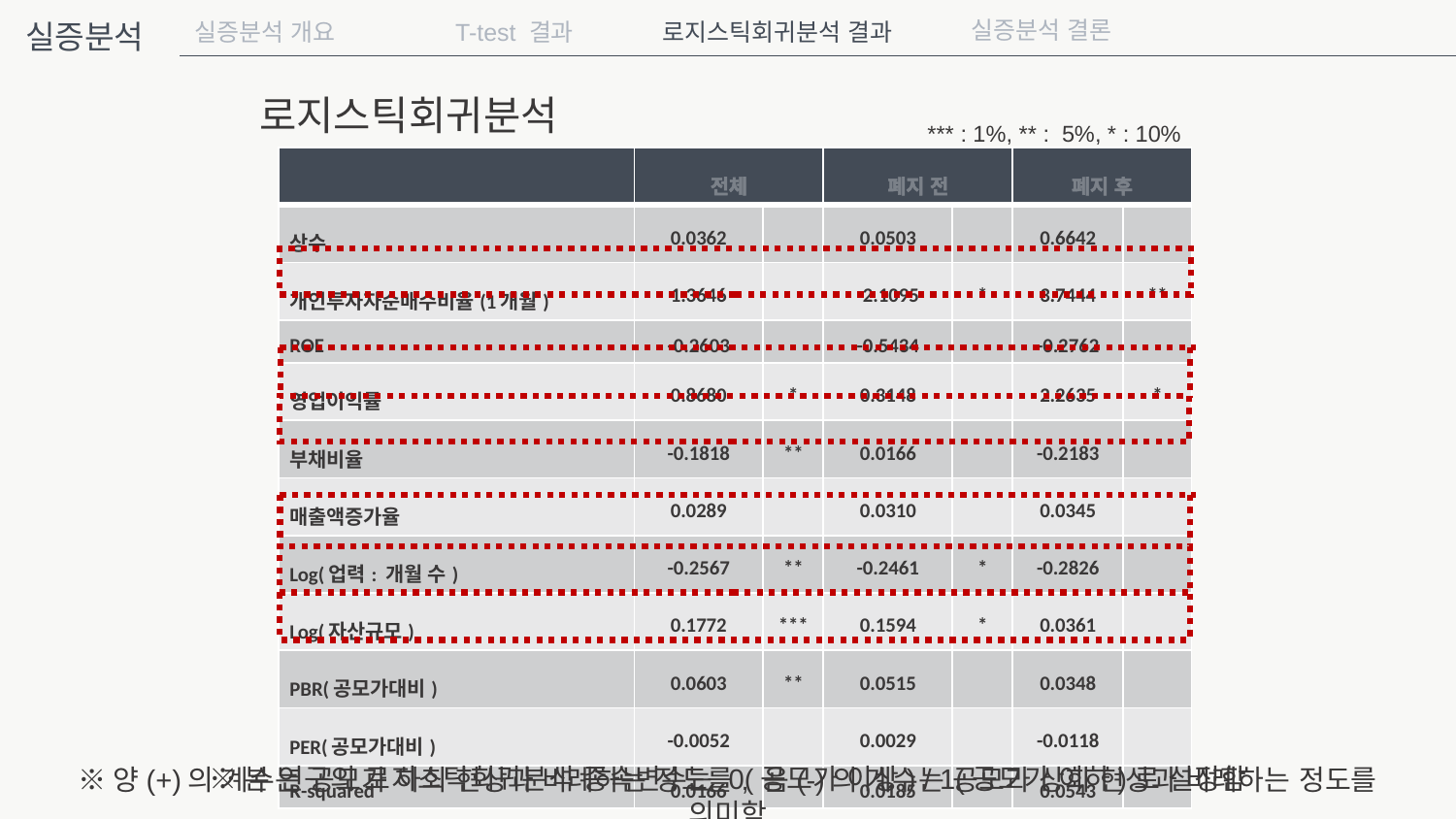

실증분석 결론
실증분석
실증분석 개요
T-test 결과
로지스틱회귀분석 결과
로지스틱회귀분석
*** : 1%, ** :  5%, * : 10%
|  | 전체 |  | 폐지 전 |  | 폐지 후 |  |
| --- | --- | --- | --- | --- | --- | --- |
| 상수 | 0.0362 |  | 0.0503 |  | 0.6642 |  |
| 개인투자자순매수비율(1개월) | 1.3646 |  | -2.1095 | \* | 3.7444 | \*\* |
| ROE | -0.2603 |  | -0.5434 |  | -0.2762 |  |
| 영업이익률 | 0.8680 | \* | 0.3148 |  | 2.2635 | \* |
| 부채비율 | -0.1818 | \*\* | 0.0166 |  | -0.2183 |  |
| 매출액증가율 | 0.0289 |  | 0.0310 |  | 0.0345 |  |
| Log(업력: 개월 수) | -0.2567 | \*\* | -0.2461 | \* | -0.2826 |  |
| Log(자산규모) | 0.1772 | \*\*\* | 0.1594 | \* | 0.0361 |  |
| PBR(공모가대비) | 0.0603 | \*\* | 0.0515 |  | 0.0348 |  |
| PER(공모가대비) | -0.0052 |  | 0.0029 |  | -0.0118 |  |
| R-squared | 0.0166 |  | 0.0185 |  | 0.0543 |  |

※본 연구의 로지스틱회귀분석 종속변수는 0(공모가 이상) / 1(공모가 이하)로 설정함
※양(+)의 계수는 공모가 하회 현상과 비례하는 정도를, 음(-)의 계수는 공모가 상회 현상과 비례하는 정도를 의미함